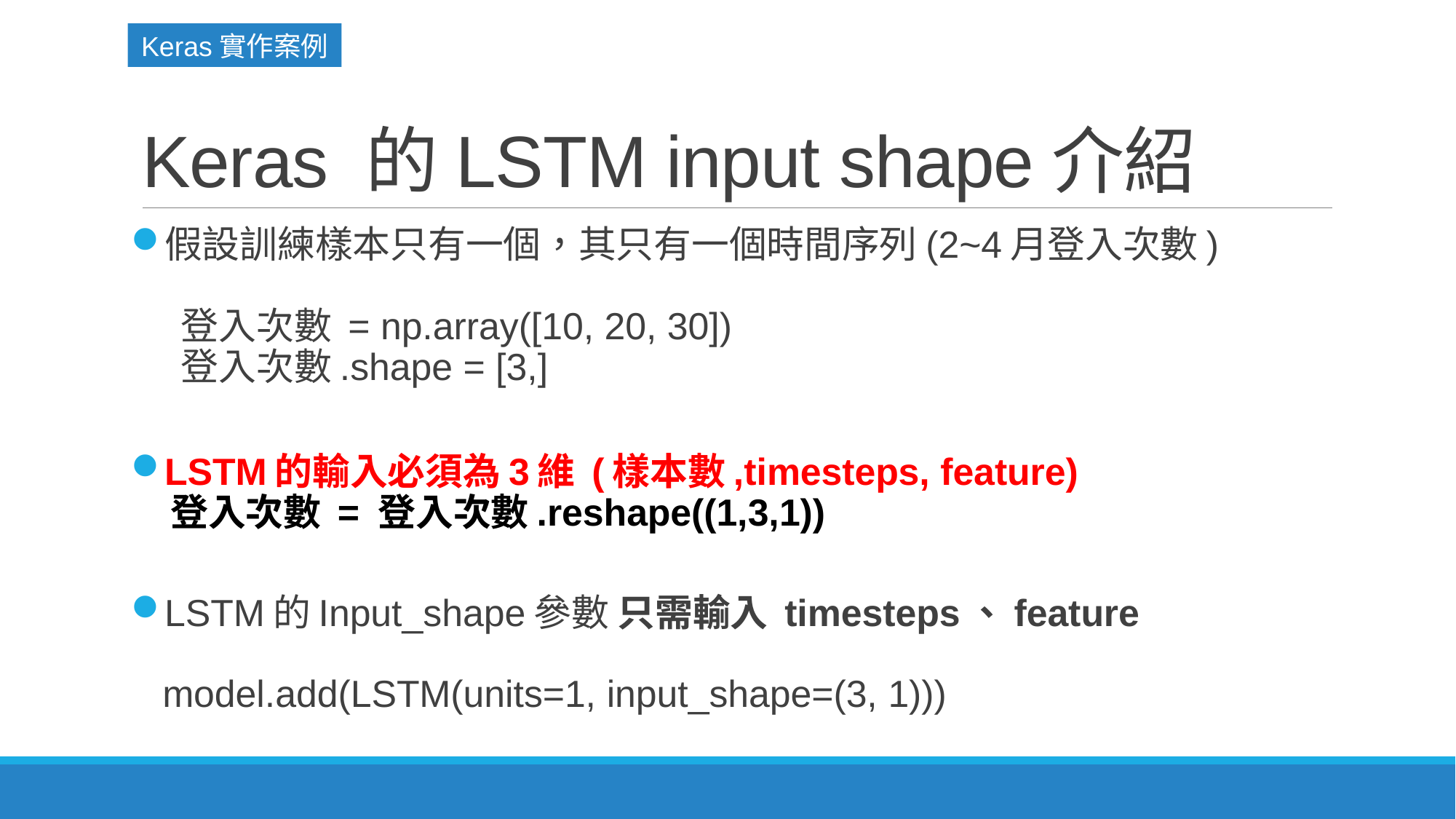

Keras實作案例
# Keras 的LSTM input shape介紹
假設訓練樣本只有一個，其只有一個時間序列(2~4月登入次數)
   登入次數 = np.array([10, 20, 30])
   登入次數.shape = [3,]
LSTM的輸入必須為3維 (樣本數,timesteps, feature)
  登入次數 = 登入次數.reshape((1,3,1))
LSTM的Input_shape參數 只需輸入 timesteps、feature
  model.add(LSTM(units=1, input_shape=(3, 1)))